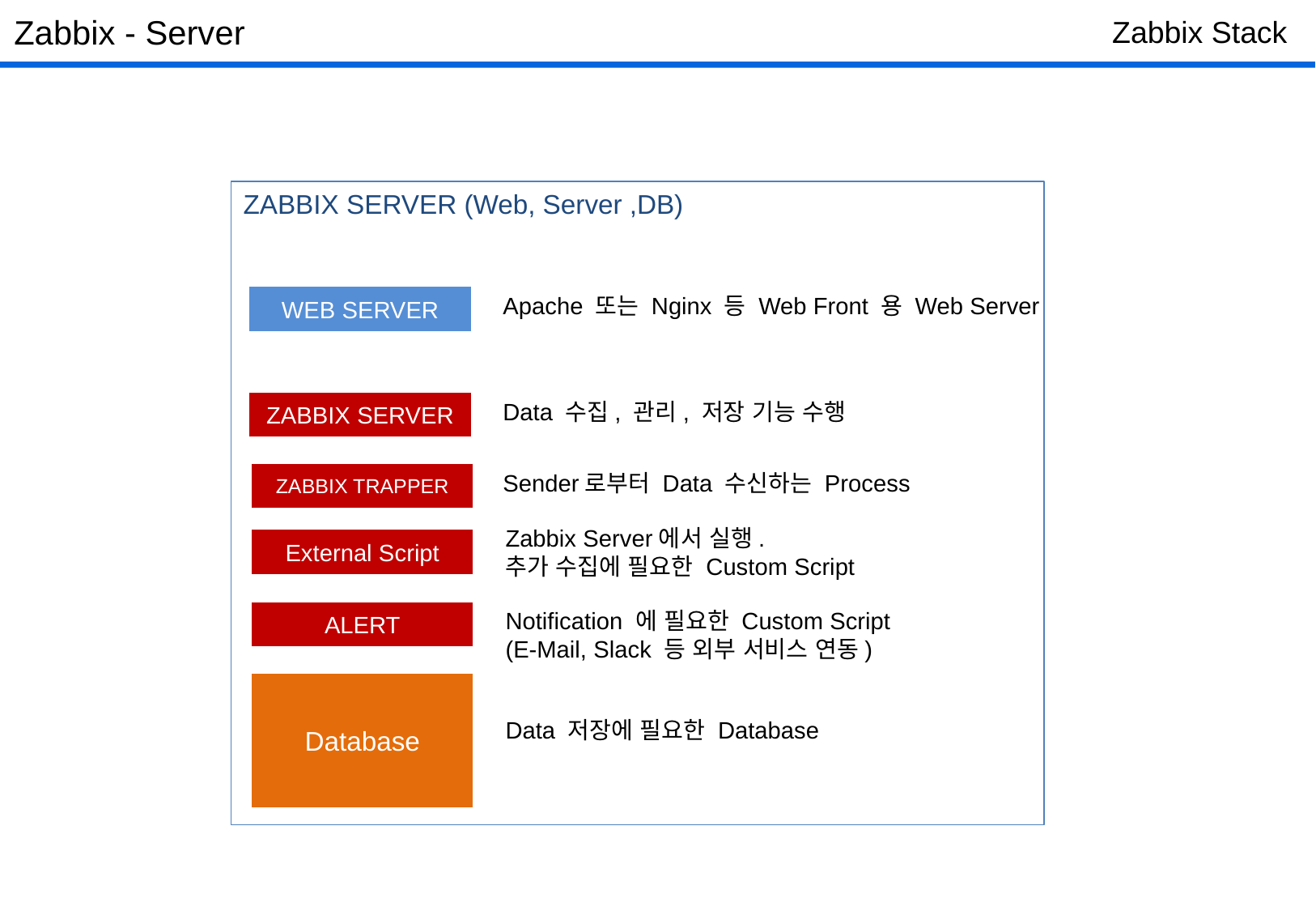

Zabbix - Server
Zabbix Stack
ZABBIX SERVER (Web, Server ,DB)
WEB SERVER
Apache 또는 Nginx 등 Web Front 용 Web Server
ZABBIX SERVER
Data 수집, 관리, 저장 기능 수행
ZABBIX TRAPPER
Sender로부터 Data 수신하는 Process
Zabbix Server에서 실행.
추가 수집에 필요한 Custom Script
External Script
Notification 에 필요한 Custom Script
(E-Mail, Slack 등 외부 서비스 연동)
ALERT
Database
Data 저장에 필요한 Database